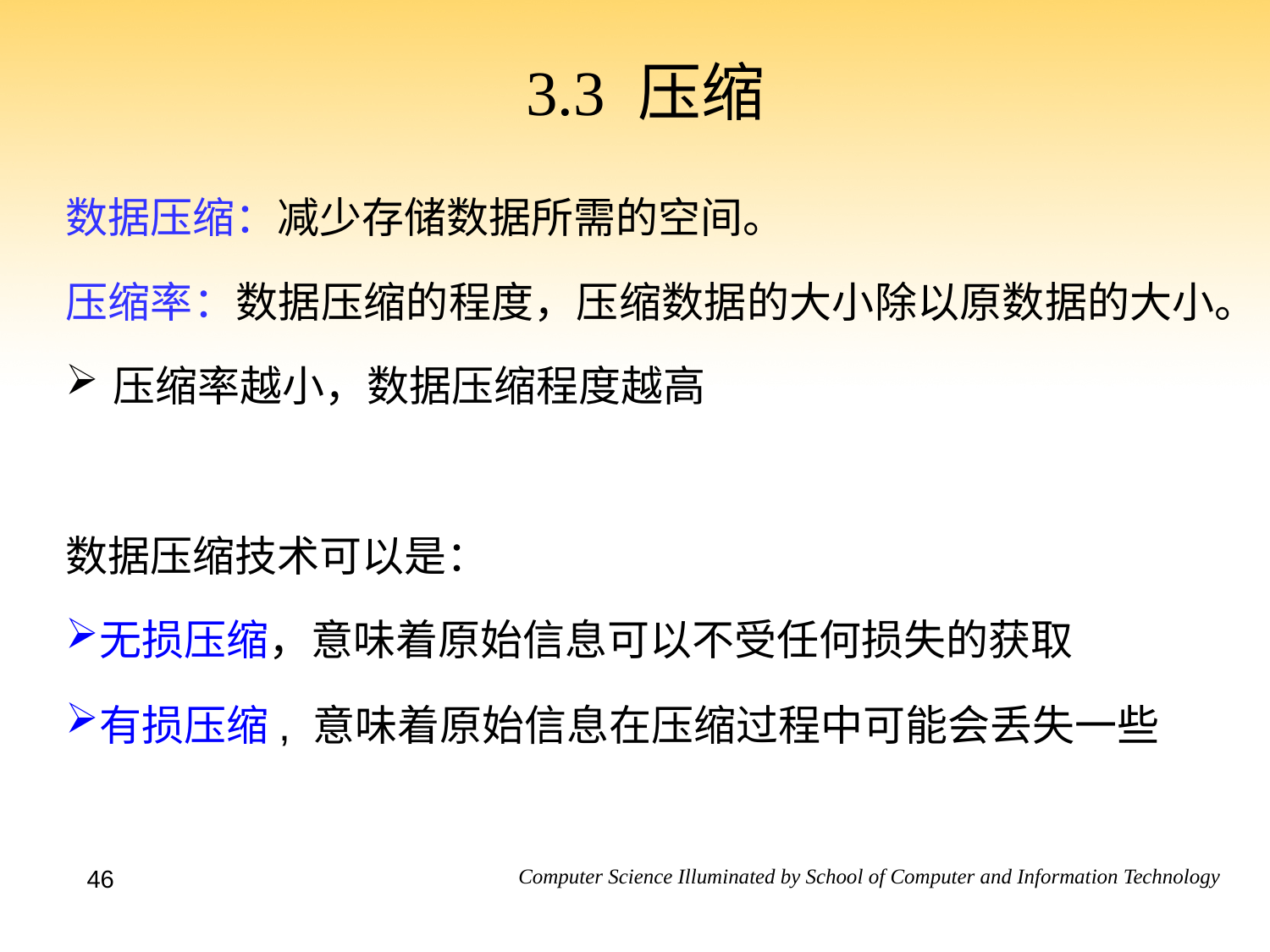

# 3.3 压缩
数据压缩：减少存储数据所需的空间。
压缩率：数据压缩的程度，压缩数据的大小除以原数据的大小。
压缩率越小，数据压缩程度越高

数据压缩技术可以是：
无损压缩，意味着原始信息可以不受任何损失的获取
有损压缩, 意味着原始信息在压缩过程中可能会丢失一些
46